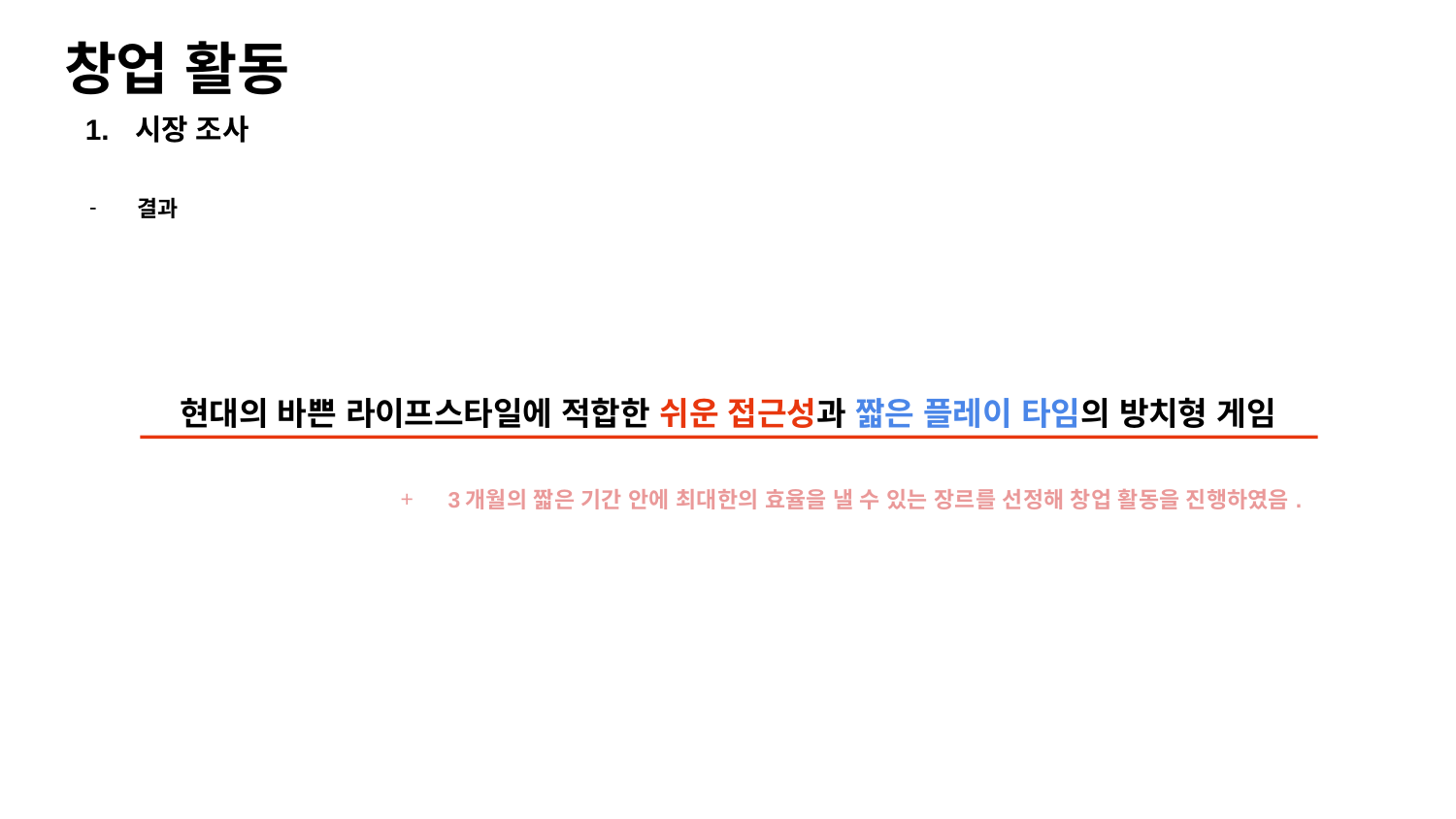

창업 활동
# 시장 조사
결과

현대의 바쁜 라이프스타일에 적합한 쉬운 접근성과 짧은 플레이 타임의 방치형 게임

3개월의 짧은 기간 안에 최대한의 효율을 낼 수 있는 장르를 선정해 창업 활동을 진행하였음.